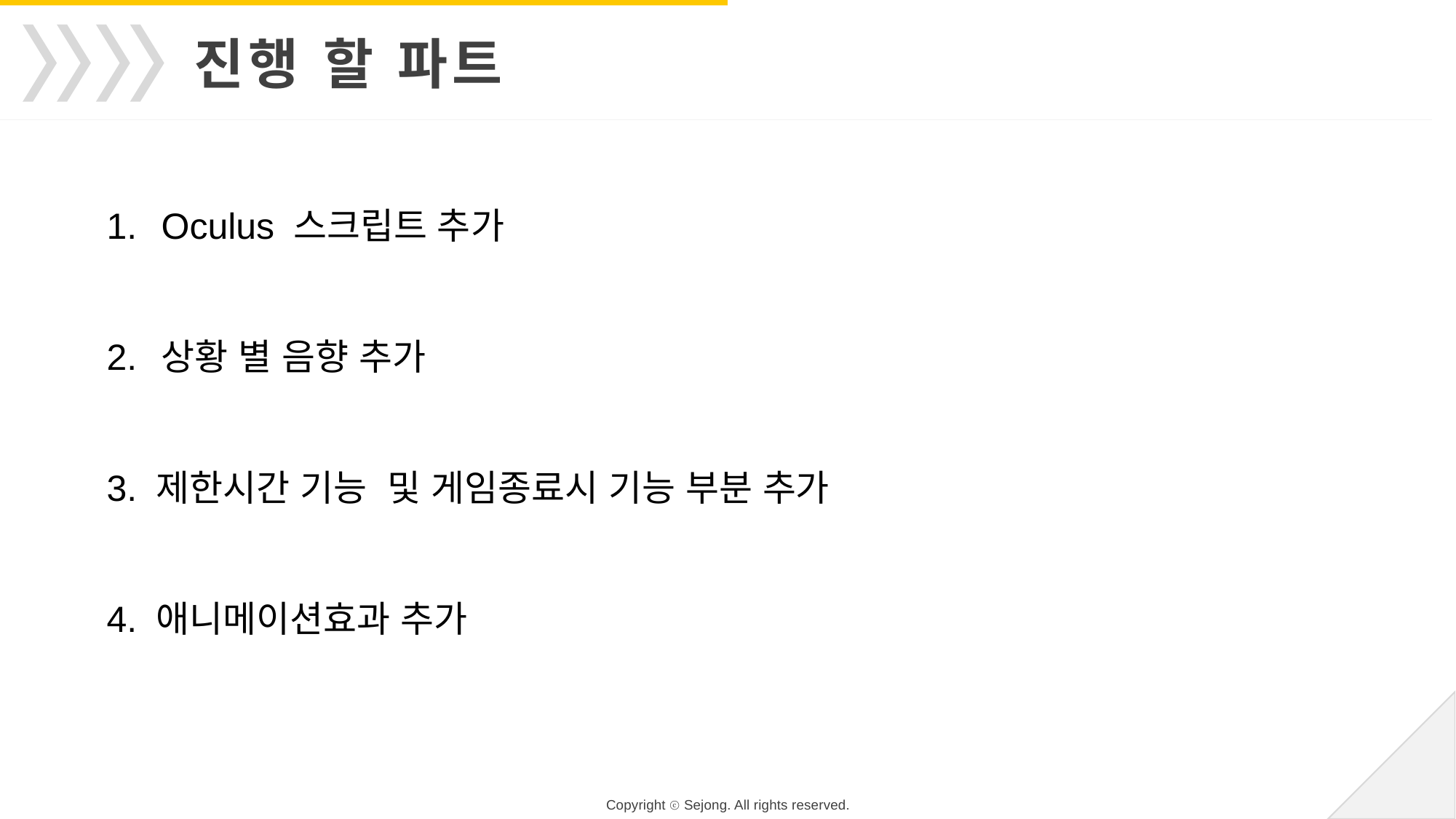

진행 할 파트

Oculus 스크립트 추가

상황 별 음향 추가

3. 제한시간 기능  및 게임종료시 기능 부분 추가

4. 애니메이션효과 추가
Copyright ⓒ Sejong. All rights reserved.